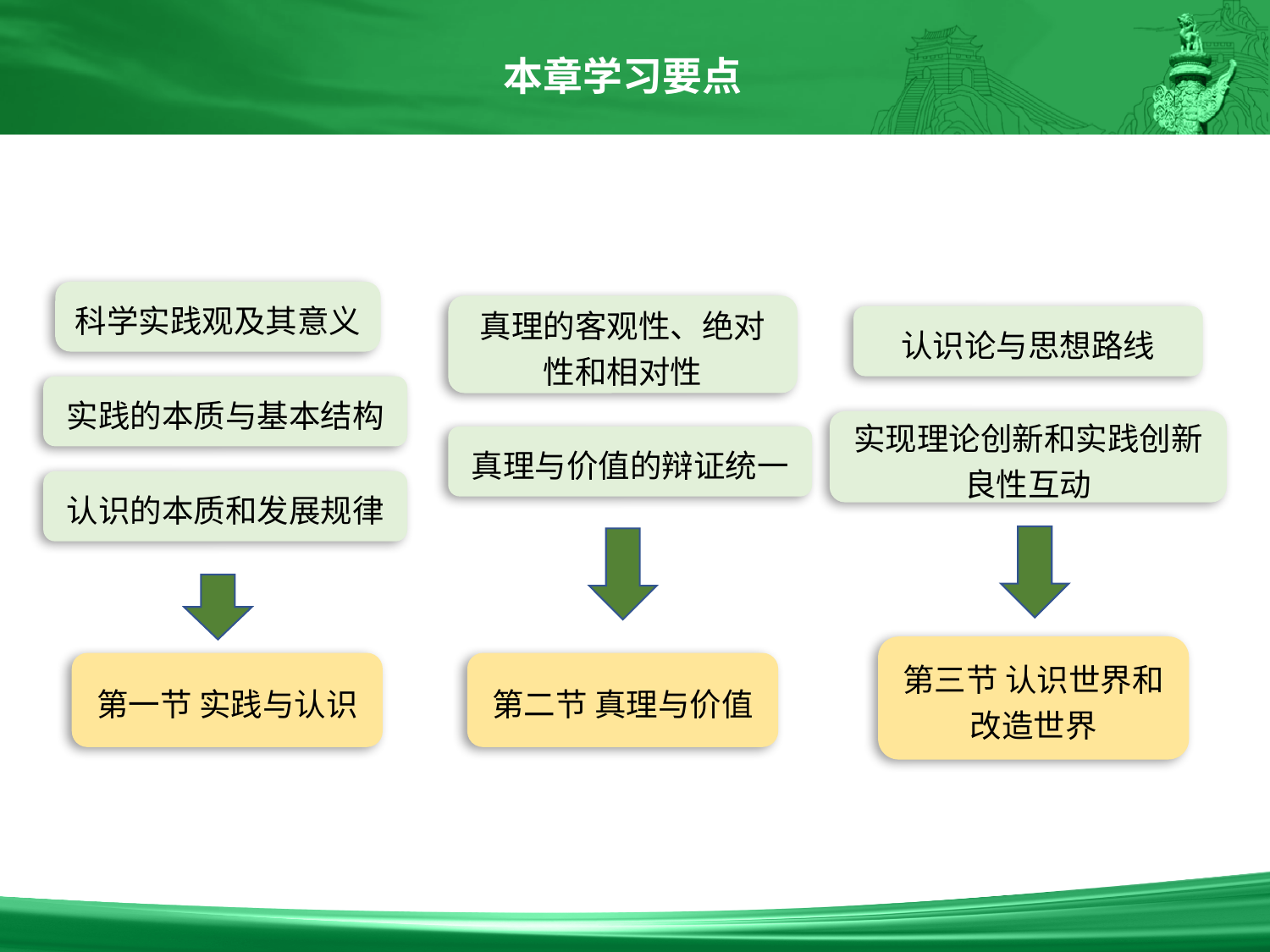

本章学习要点
科学实践观及其意义
真理的客观性、绝对性和相对性
认识论与思想路线
实践的本质与基本结构
实现理论创新和实践创新良性互动
真理与价值的辩证统一
认识的本质和发展规律

第三节 认识世界和改造世界
第一节 实践与认识
第二节 真理与价值